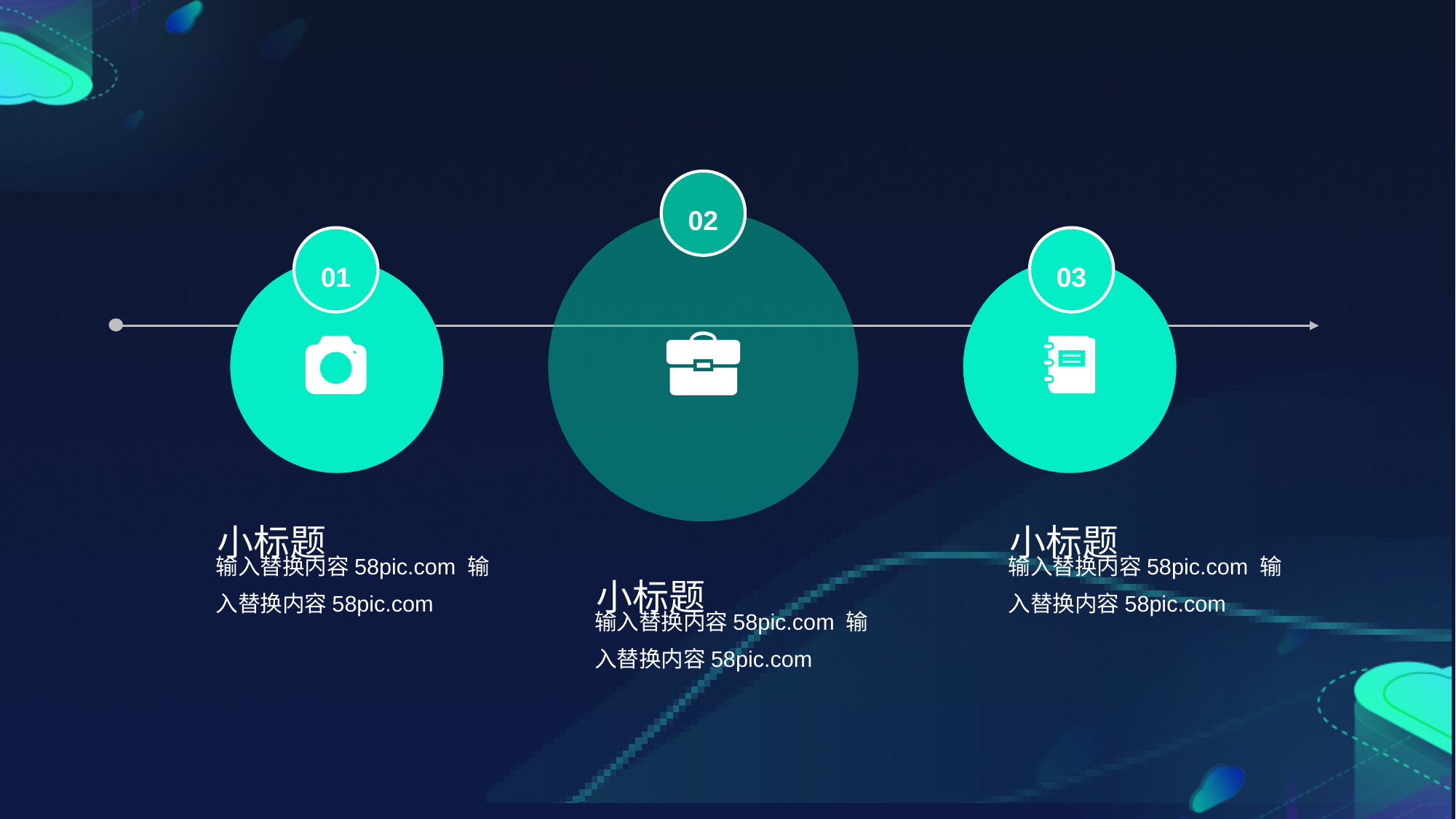

02

01

03

小标题
小标题
输入替换内容58pic.com 输入替换内容58pic.com
输入替换内容58pic.com 输入替换内容58pic.com
小标题
输入替换内容58pic.com 输入替换内容58pic.com